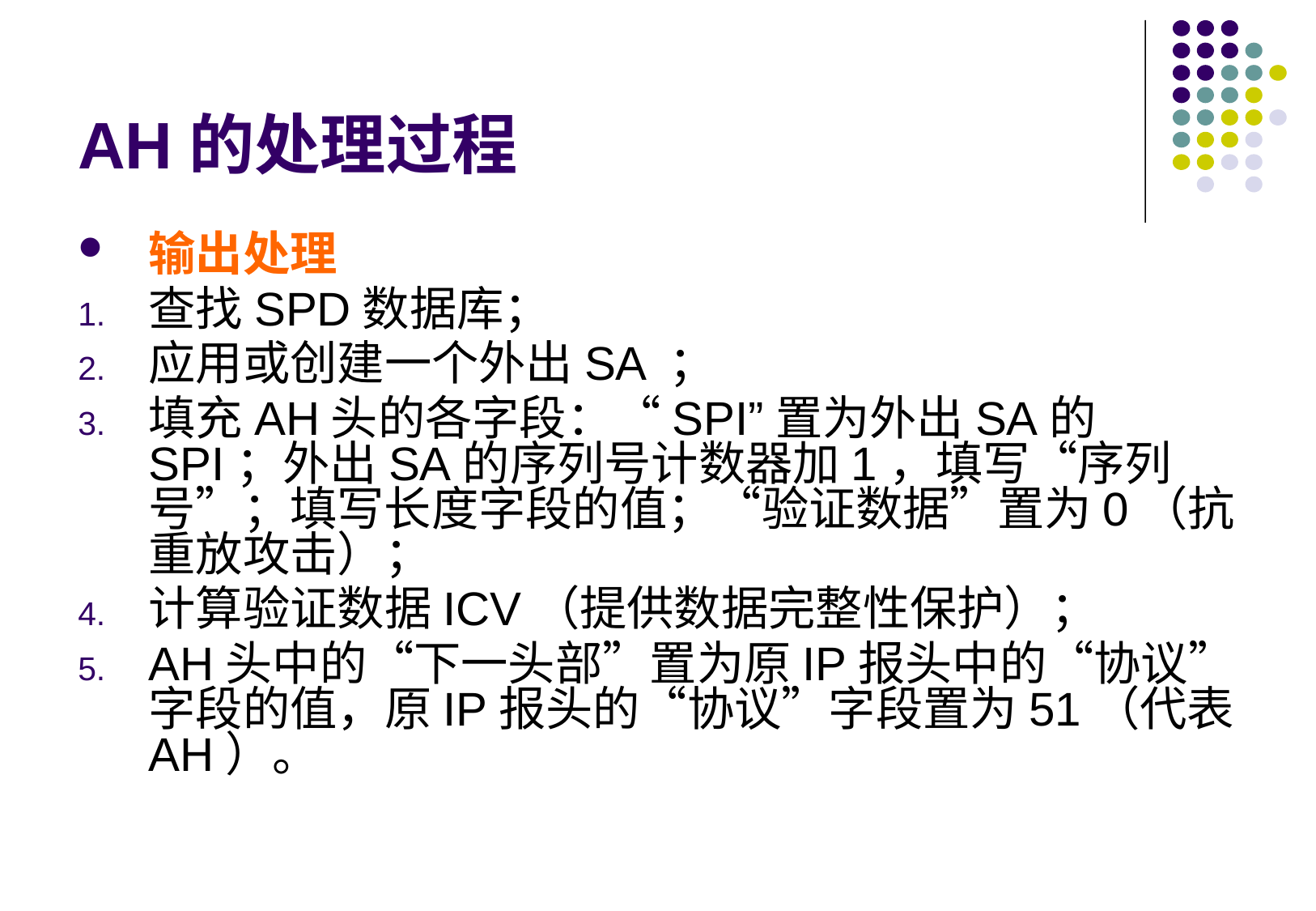

# AH的处理过程
输出处理
查找SPD数据库；
应用或创建一个外出SA ；
填充AH头的各字段：“SPI”置为外出SA的SPI；外出SA的序列号计数器加1，填写“序列号”；填写长度字段的值；“验证数据”置为0（抗重放攻击）；
计算验证数据ICV（提供数据完整性保护）；
AH头中的“下一头部”置为原IP报头中的“协议”字段的值，原IP报头的“协议”字段置为51（代表AH）。